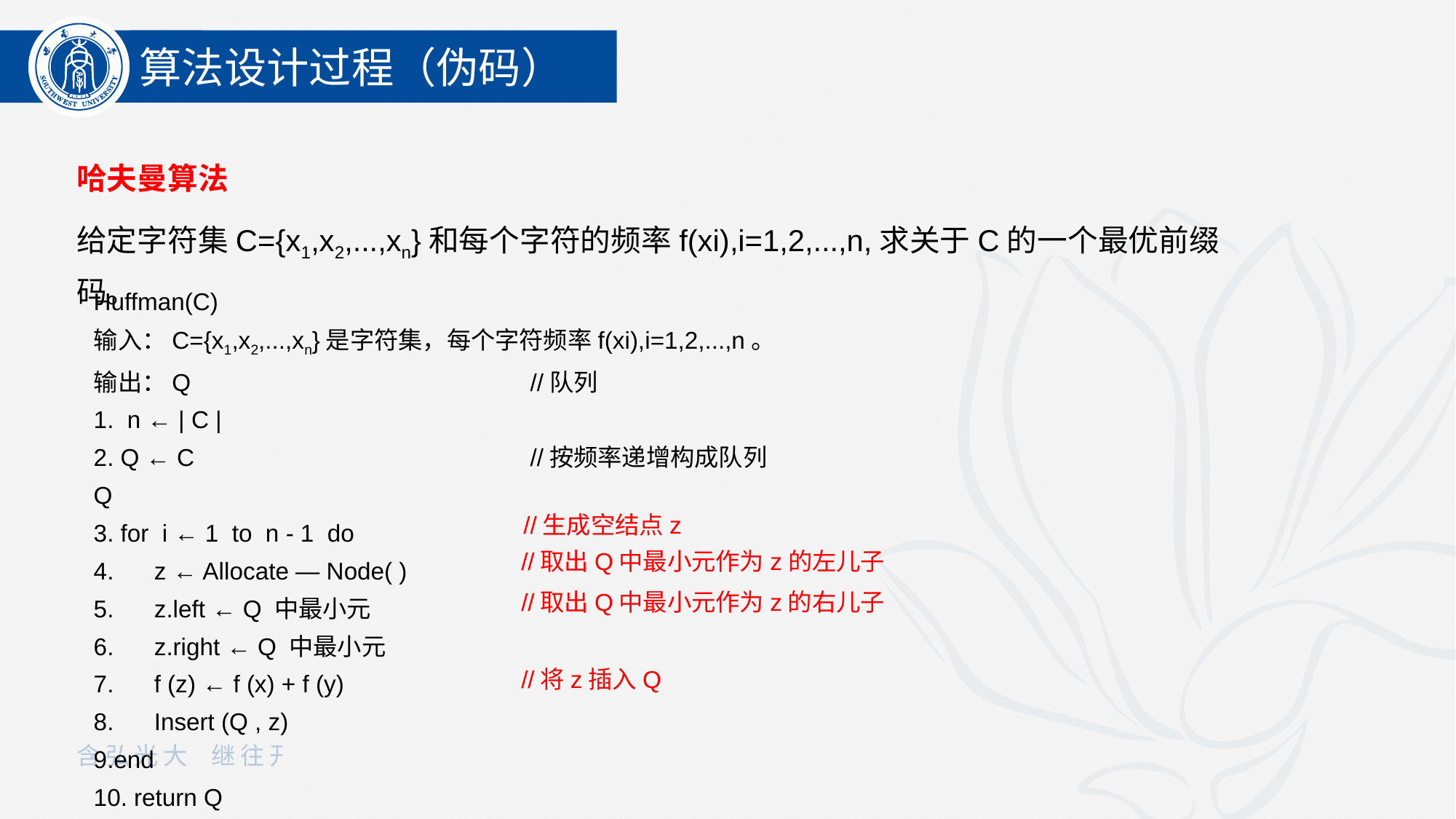

算法设计过程（伪码）
哈夫曼算法
给定字符集C={x1,x2,...,xn}和每个字符的频率f(xi),i=1,2,...,n,求关于C的一个最优前缀码。
Huffman(C)
输入：C={x1,x2,...,xn}是字符集，每个字符频率f(xi),i=1,2,...,n。
输出：Q				//队列
1.  n ← | C |
2. Q ← C 				//按频率递增构成队列Q
3. for  i ← 1  to  n - 1  do
4.      z ← Allocate — Node( )
5.      z.left ← Q 中最小元
6.      z.right ← Q 中最小元
7.      f (z) ← f (x) + f (y)
8.      Insert (Q , z)
9.end
10. return Q
//生成空结点z
//取出Q中最小元作为z的左儿子
//取出Q中最小元作为z的右儿子
//将z插入Q